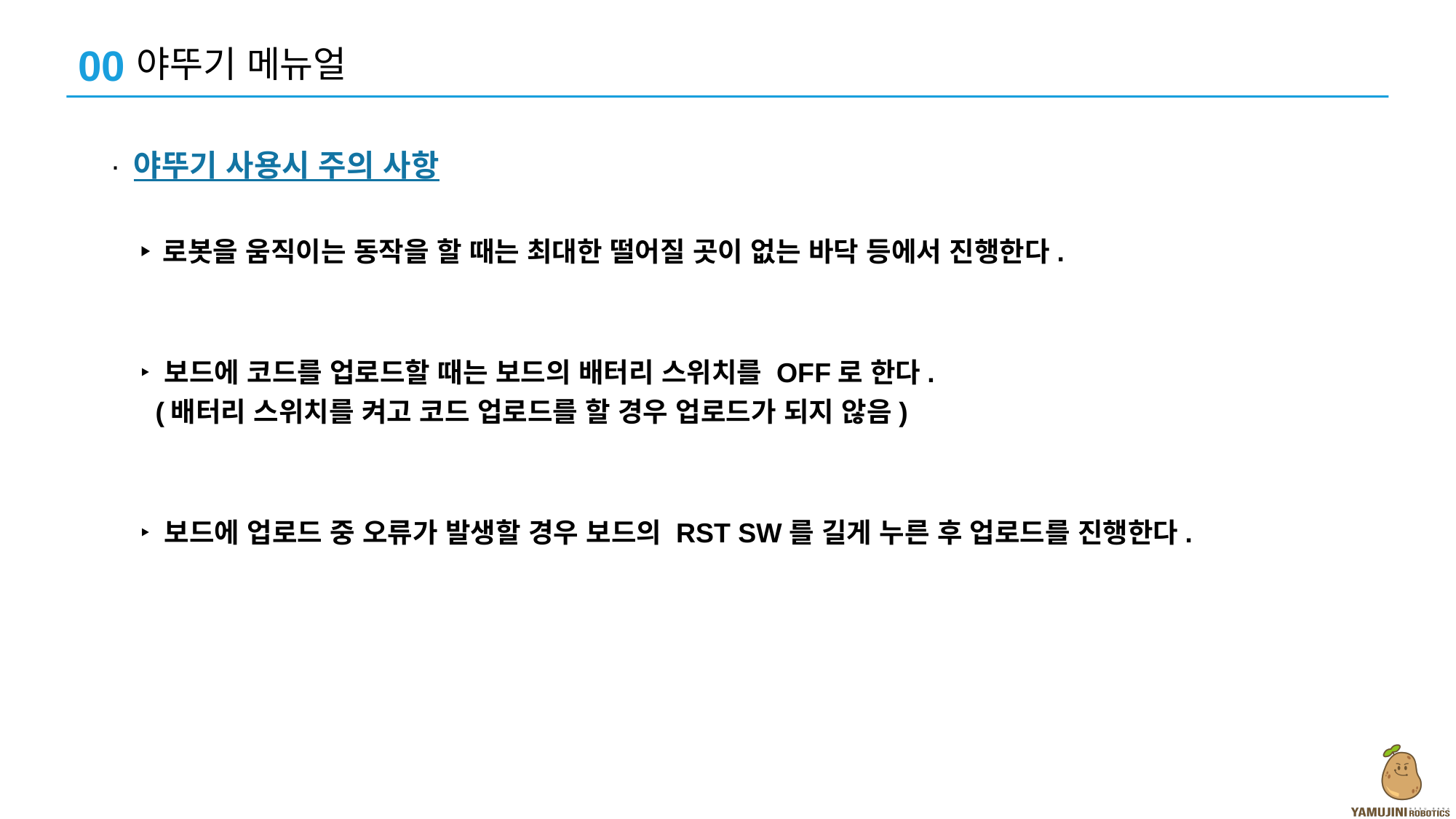

00
야뚜기 메뉴얼

∙ 야뚜기 사용시 주의 사항
‣ 로봇을 움직이는 동작을 할 때는 최대한 떨어질 곳이 없는 바닥 등에서 진행한다.
‣ 보드에 코드를 업로드할 때는 보드의 배터리 스위치를 OFF로 한다.
  (배터리 스위치를 켜고 코드 업로드를 할 경우 업로드가 되지 않음)
‣ 보드에 업로드 중 오류가 발생할 경우 보드의 RST SW를 길게 누른 후 업로드를 진행한다.